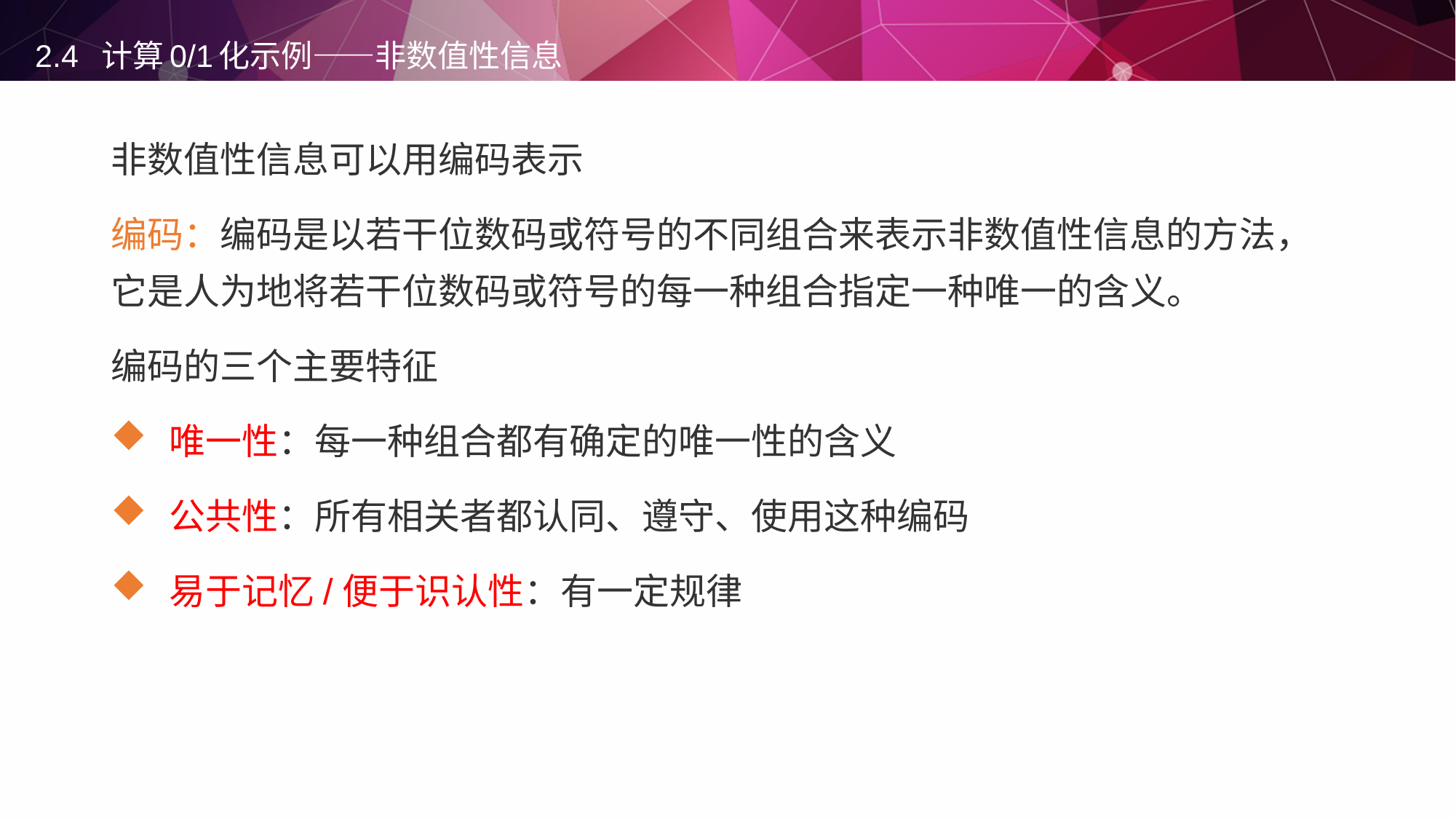

# 2.4  计算0/1化示例——非数值性信息
非数值性信息可以用编码表示
编码：编码是以若干位数码或符号的不同组合来表示非数值性信息的方法，它是人为地将若干位数码或符号的每一种组合指定一种唯一的含义。
编码的三个主要特征
 唯一性：每一种组合都有确定的唯一性的含义
 公共性：所有相关者都认同、遵守、使用这种编码
 易于记忆/便于识认性：有一定规律